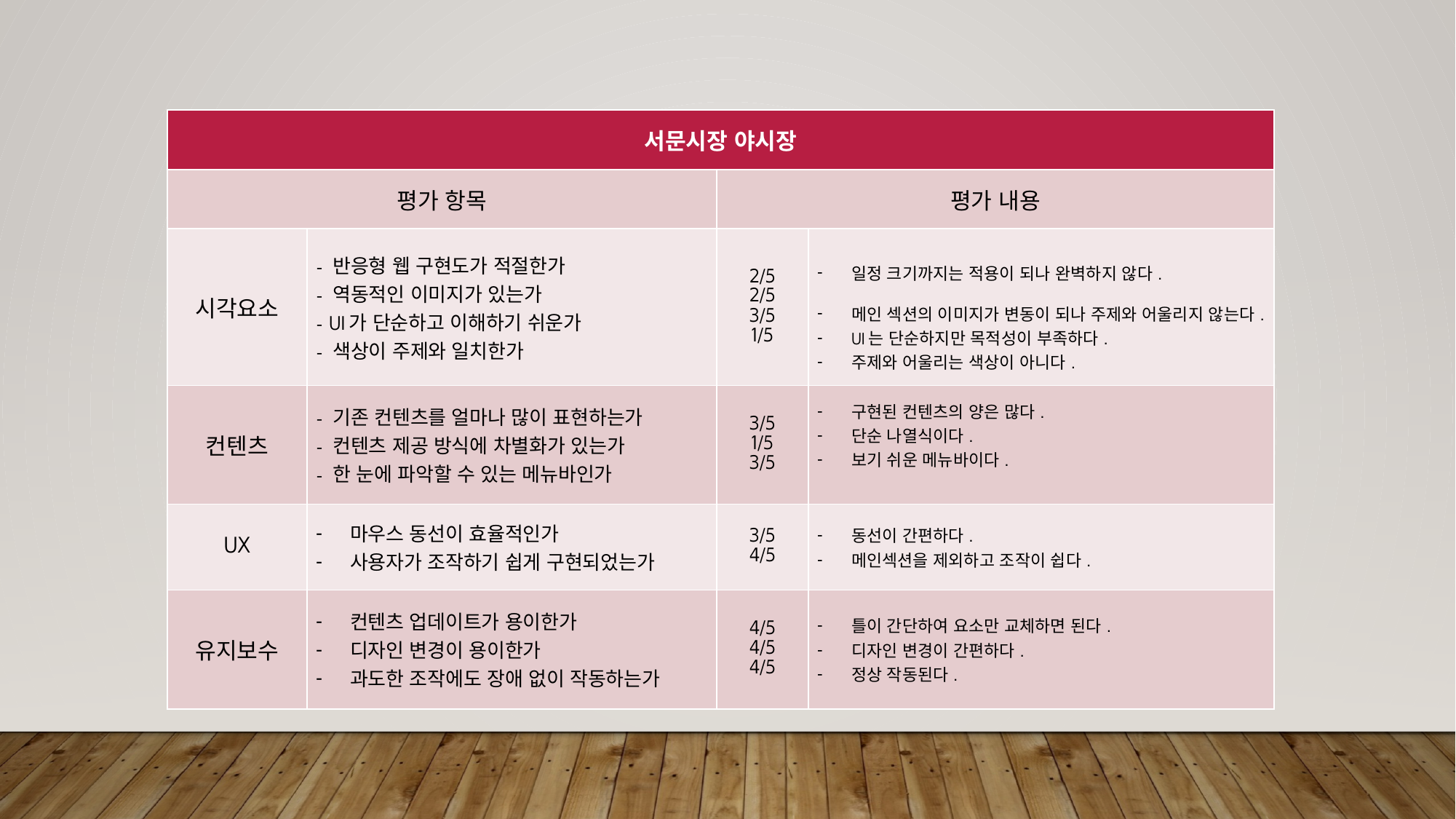

| 서문시장 야시장 |  |  |  |
| --- | --- | --- | --- |
| 평가 항목 |  | 평가 내용 |  |
| 시각요소 | - 반응형 웹 구현도가 적절한가 - 역동적인 이미지가 있는가 - UI가 단순하고 이해하기 쉬운가 - 색상이 주제와 일치한가 | 2/5 2/5 3/5 1/5 | 일정 크기까지는 적용이 되나 완벽하지 않다. 메인 섹션의 이미지가 변동이 되나 주제와 어울리지 않는다. UI는 단순하지만 목적성이 부족하다. 주제와 어울리는 색상이 아니다. |
| 컨텐츠 | - 기존 컨텐츠를 얼마나 많이 표현하는가 - 컨텐츠 제공 방식에 차별화가 있는가 - 한 눈에 파악할 수 있는 메뉴바인가 | 3/5 1/5 3/5 | 구현된 컨텐츠의 양은 많다. 단순 나열식이다. 보기 쉬운 메뉴바이다. |
| UX | 마우스 동선이 효율적인가 사용자가 조작하기 쉽게 구현되었는가 | 3/5 4/5 | 동선이 간편하다. 메인섹션을 제외하고 조작이 쉽다. |
| 유지보수 | 컨텐츠 업데이트가 용이한가 디자인 변경이 용이한가 과도한 조작에도 장애 없이 작동하는가 | 4/5 4/5 4/5 | 틀이 간단하여 요소만 교체하면 된다. 디자인 변경이 간편하다. 정상 작동된다. |